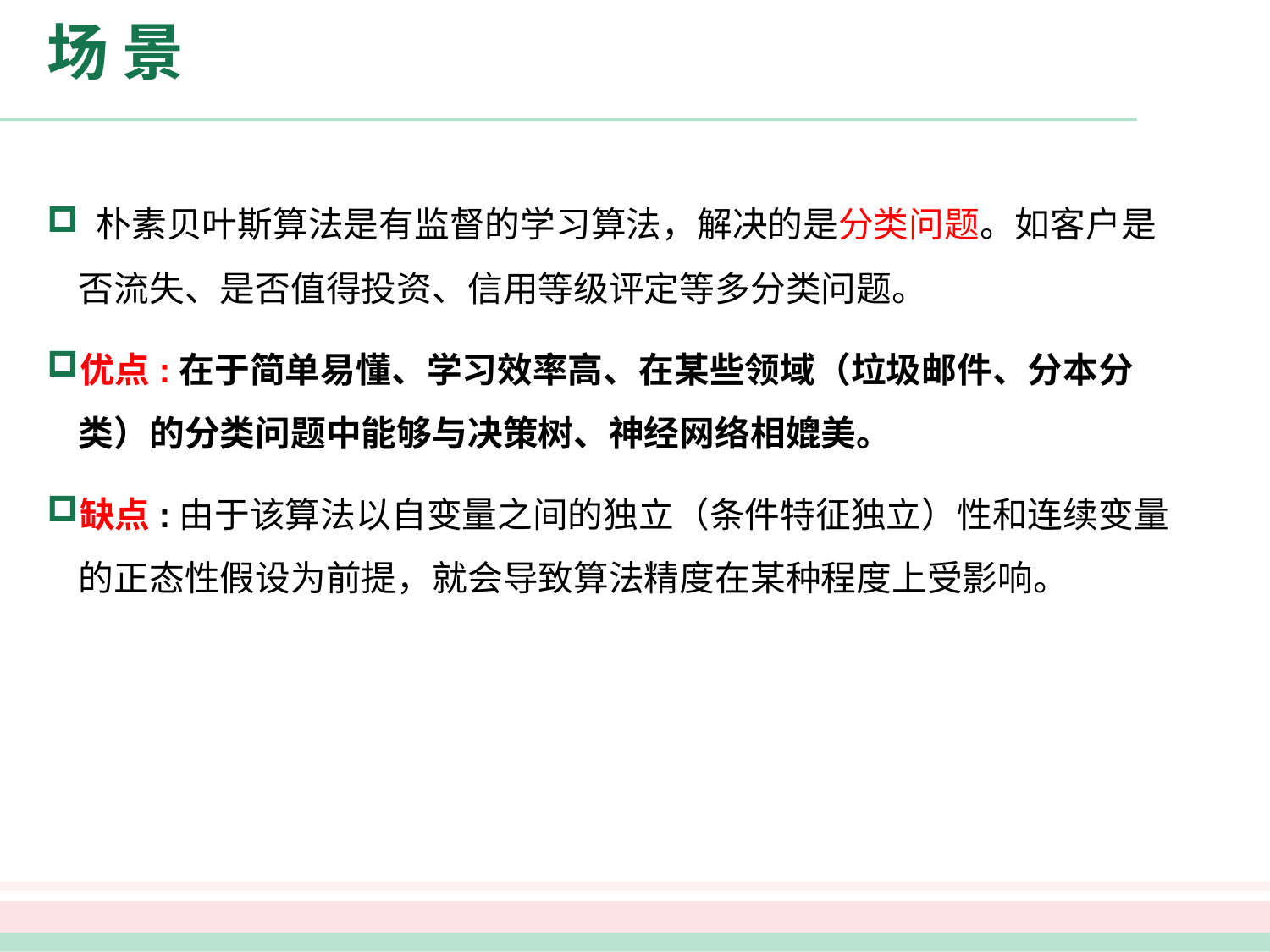

# 场 景
 朴素贝叶斯算法是有监督的学习算法，解决的是分类问题。如客户是否流失、是否值得投资、信用等级评定等多分类问题。
优点:在于简单易懂、学习效率高、在某些领域（垃圾邮件、分本分类）的分类问题中能够与决策树、神经网络相媲美。
缺点:由于该算法以自变量之间的独立（条件特征独立）性和连续变量的正态性假设为前提，就会导致算法精度在某种程度上受影响。